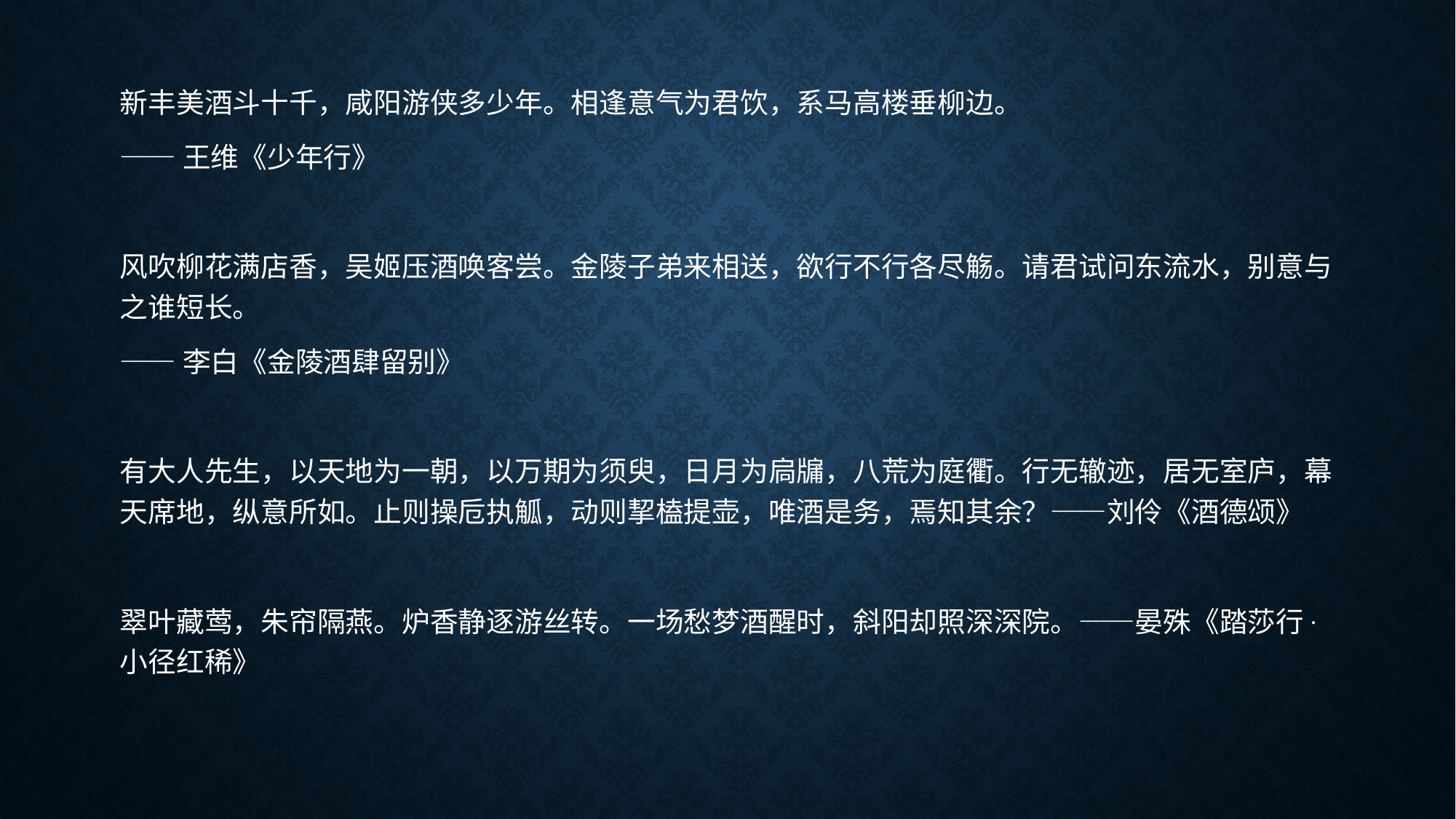

新丰美酒斗十千，咸阳游侠多少年。相逢意气为君饮，系马高楼垂柳边。
——王维《少年行》

风吹柳花满店香，吴姬压酒唤客尝。金陵子弟来相送，欲行不行各尽觞。请君试问东流水，别意与之谁短长。
——李白《金陵酒肆留别》

有大人先生，以天地为一朝，以万期为须臾，日月为扃牖，八荒为庭衢。行无辙迹，居无室庐，幕天席地，纵意所如。止则操卮执觚，动则挈榼提壶，唯酒是务，焉知其余？——刘伶《酒德颂》

翠叶藏莺，朱帘隔燕。炉香静逐游丝转。一场愁梦酒醒时，斜阳却照深深院。——晏殊《踏莎行·小径红稀》